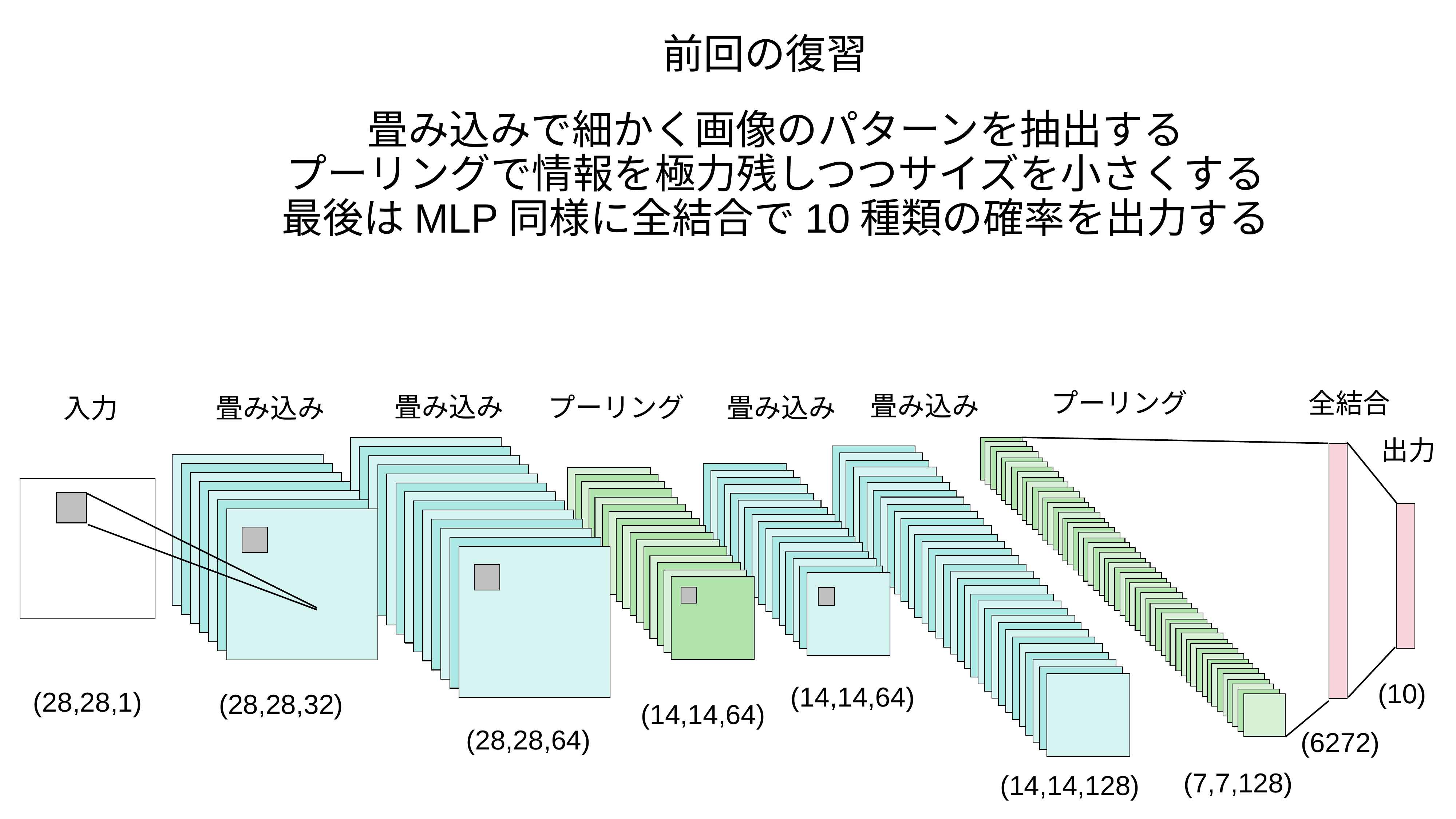

前回の復習
畳み込みで細かく画像のパターンを抽出する
プーリングで情報を極力残しつつサイズを小さくする
最後はMLP同様に全結合で10種類の確率を出力する
プーリング
全結合
畳み込み
畳み込み

プーリング

畳み込み
畳み込み
入力

出力
(10)
(14,14,64)
(28,28,1)
(28,28,32)
(14,14,64)
(28,28,64)
(6272)
(7,7,128)
(14,14,128)